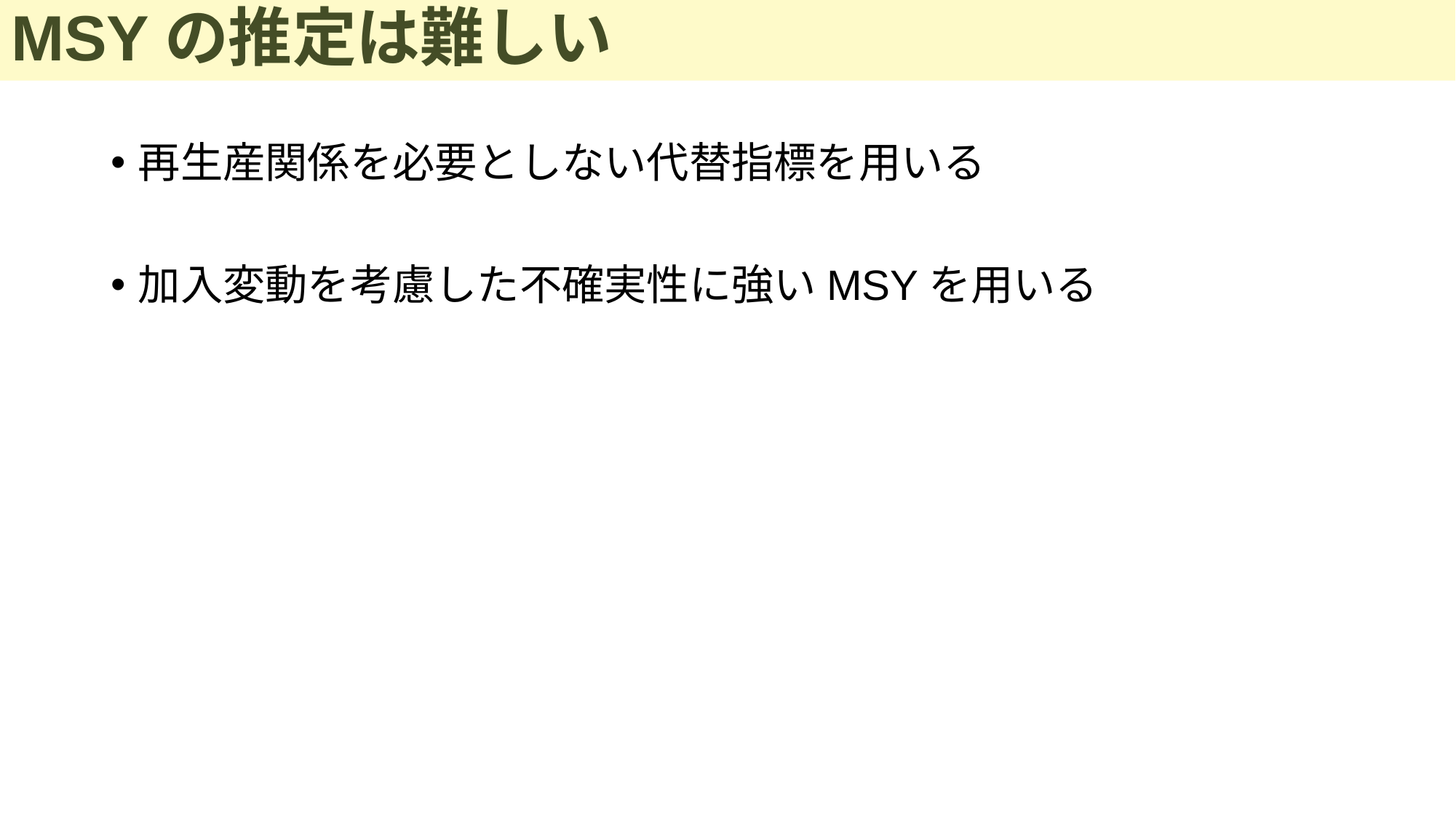

# MSYの推定は難しい
再生産関係を必要としない代替指標を用いる

加入変動を考慮した不確実性に強いMSYを用いる